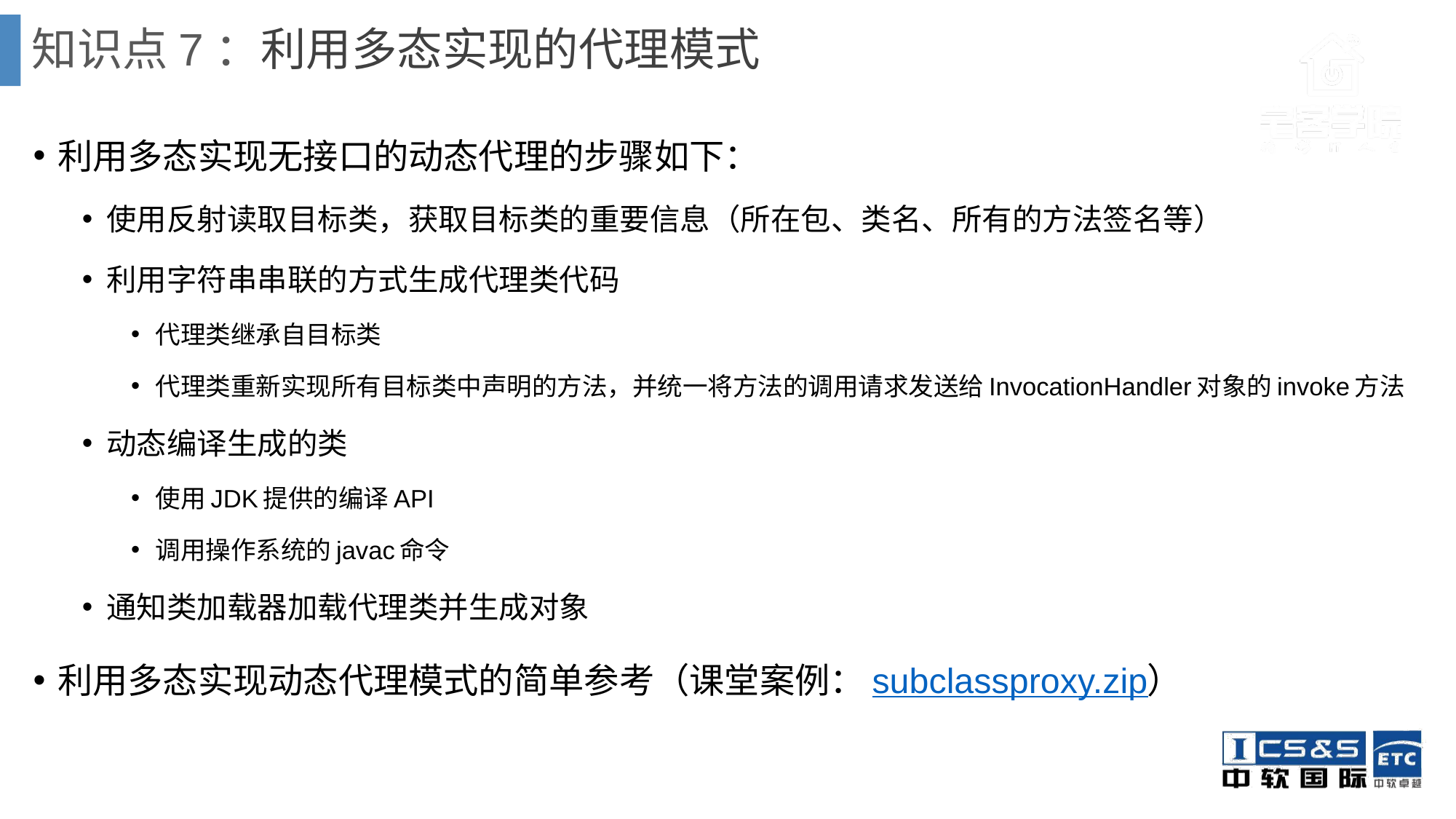

# 知识点7：利用多态实现的代理模式
利用多态实现无接口的动态代理的步骤如下：
使用反射读取目标类，获取目标类的重要信息（所在包、类名、所有的方法签名等）
利用字符串串联的方式生成代理类代码
代理类继承自目标类
代理类重新实现所有目标类中声明的方法，并统一将方法的调用请求发送给InvocationHandler对象的invoke方法
动态编译生成的类
使用JDK提供的编译API
调用操作系统的javac命令
通知类加载器加载代理类并生成对象
利用多态实现动态代理模式的简单参考（课堂案例：subclassproxy.zip）